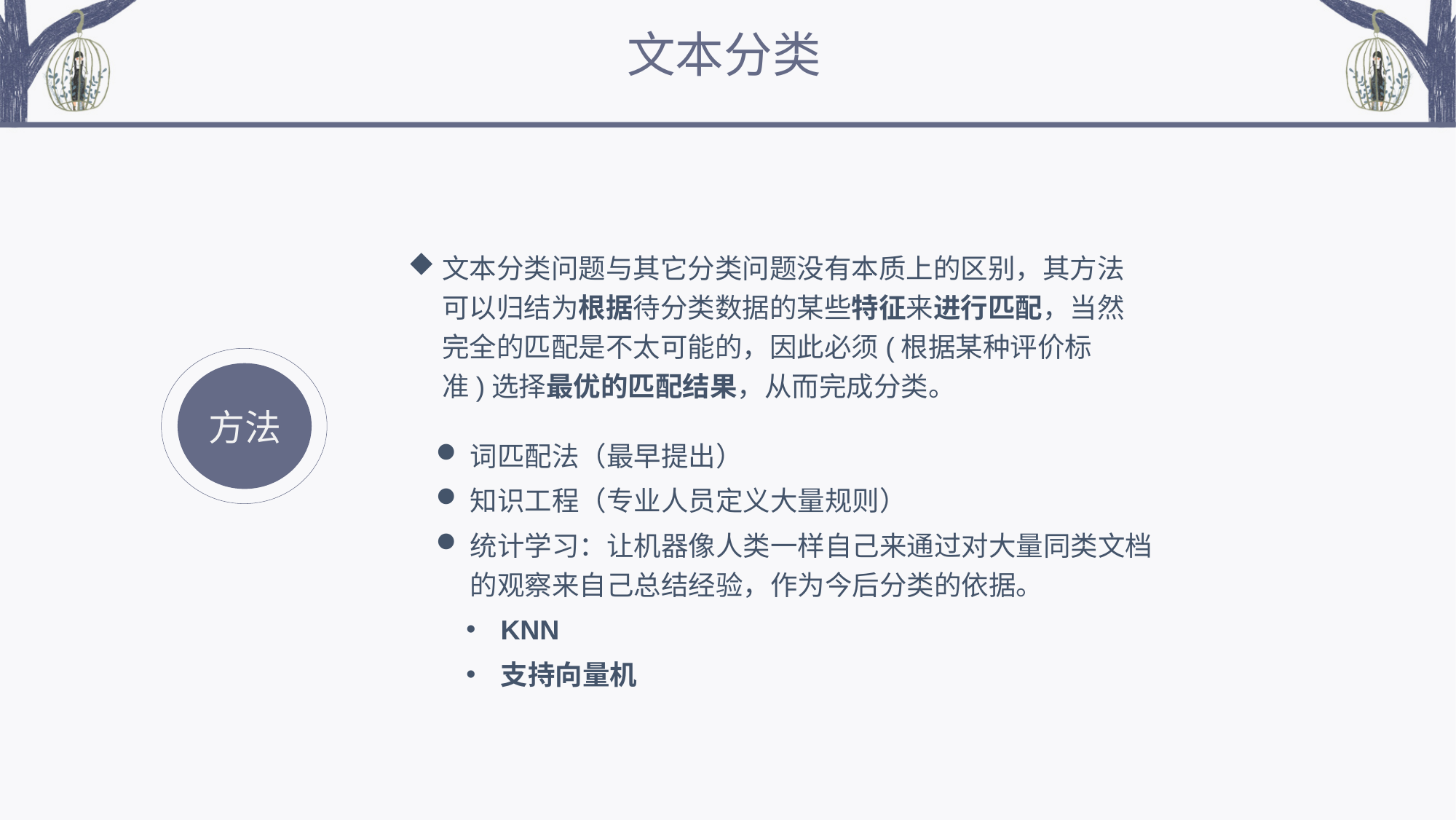

文本分类

文本分类问题与其它分类问题没有本质上的区别，其方法可以归结为根据待分类数据的某些特征来进行匹配，当然完全的匹配是不太可能的，因此必须(根据某种评价标准)选择最优的匹配结果，从而完成分类。

方法
词匹配法（最早提出）
知识工程（专业人员定义大量规则）
统计学习：让机器像人类一样自己来通过对大量同类文档的观察来自己总结经验，作为今后分类的依据。
KNN
支持向量机